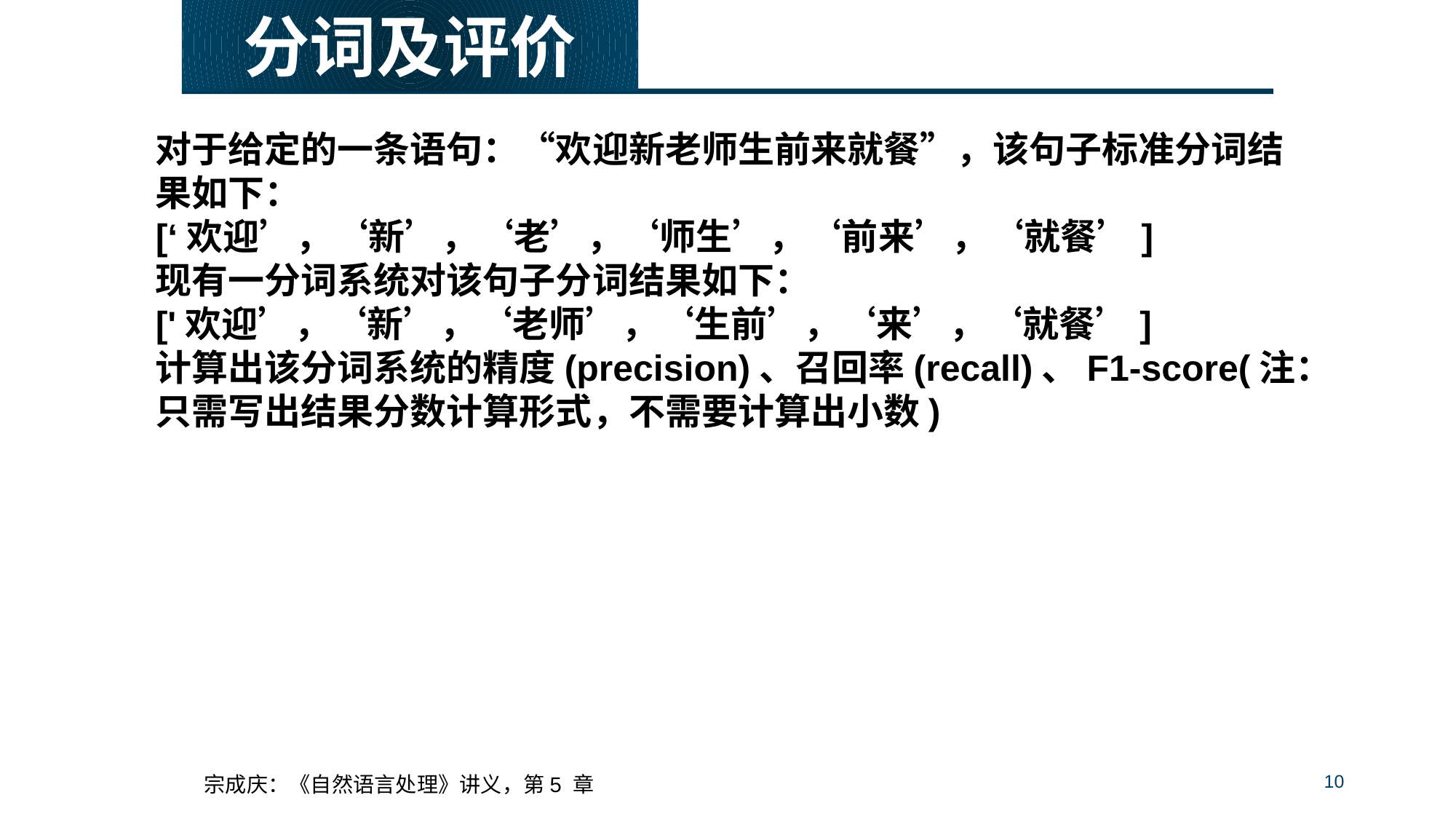

分词及评价

对于给定的一条语句：“欢迎新老师生前来就餐”，该句子标准分词结果如下：
[‘欢迎’，‘新’，‘老’，‘师生’，‘前来’，‘就餐’]
现有一分词系统对该句子分词结果如下：
['欢迎’，‘新’，‘老师’，‘生前’，‘来’，‘就餐’]
计算出该分词系统的精度(precision)、召回率(recall)、F1-score(注：只需写出结果分数计算形式，不需要计算出小数)
10
宗成庆：《自然语言处理》讲义，第5 章